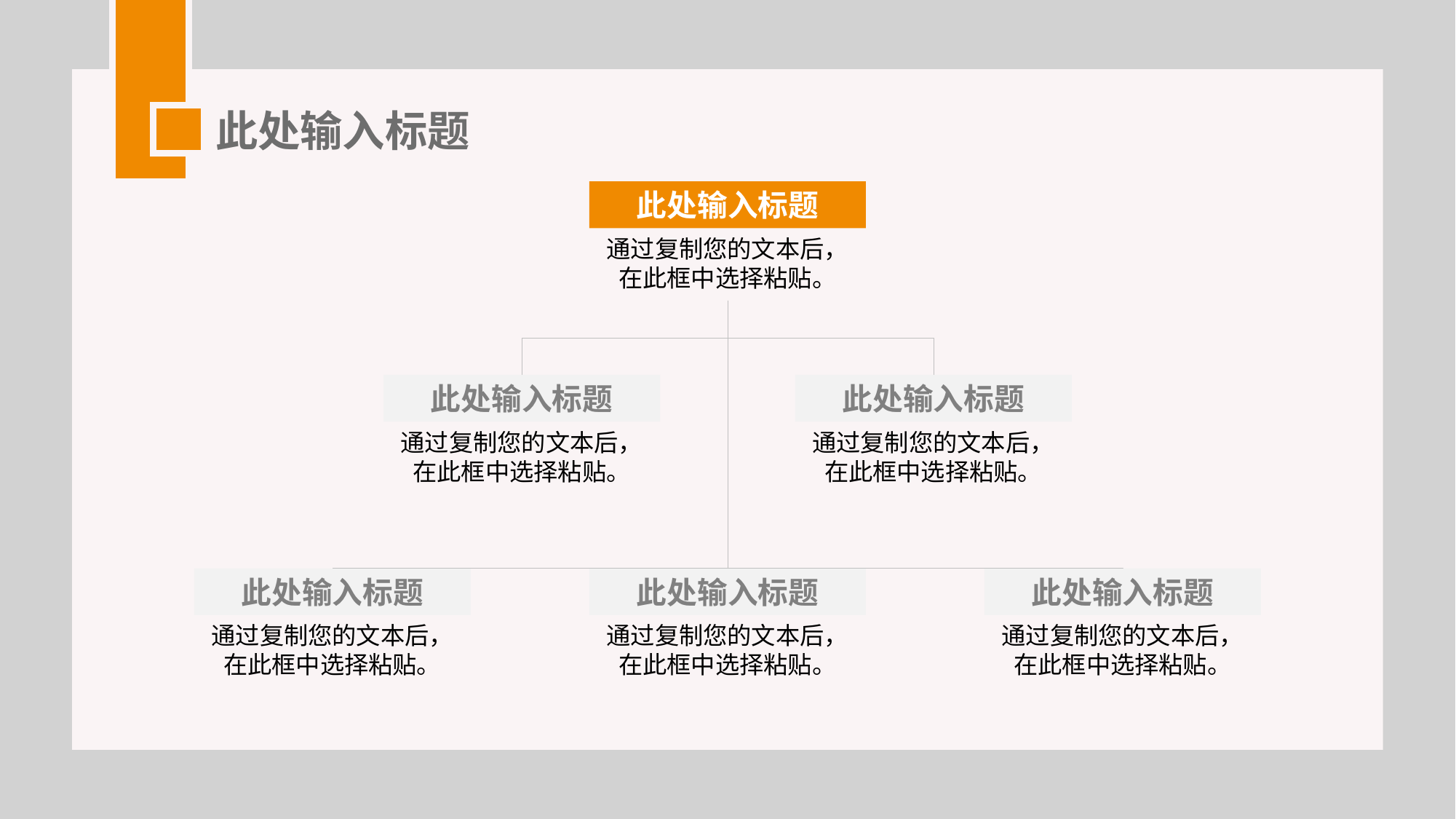

此处输入标题
此处输入标题
通过复制您的文本后，在此框中选择粘贴。
此处输入标题
通过复制您的文本后，在此框中选择粘贴。
此处输入标题
通过复制您的文本后，在此框中选择粘贴。
此处输入标题
通过复制您的文本后，在此框中选择粘贴。
此处输入标题
通过复制您的文本后，在此框中选择粘贴。
此处输入标题
通过复制您的文本后，在此框中选择粘贴。